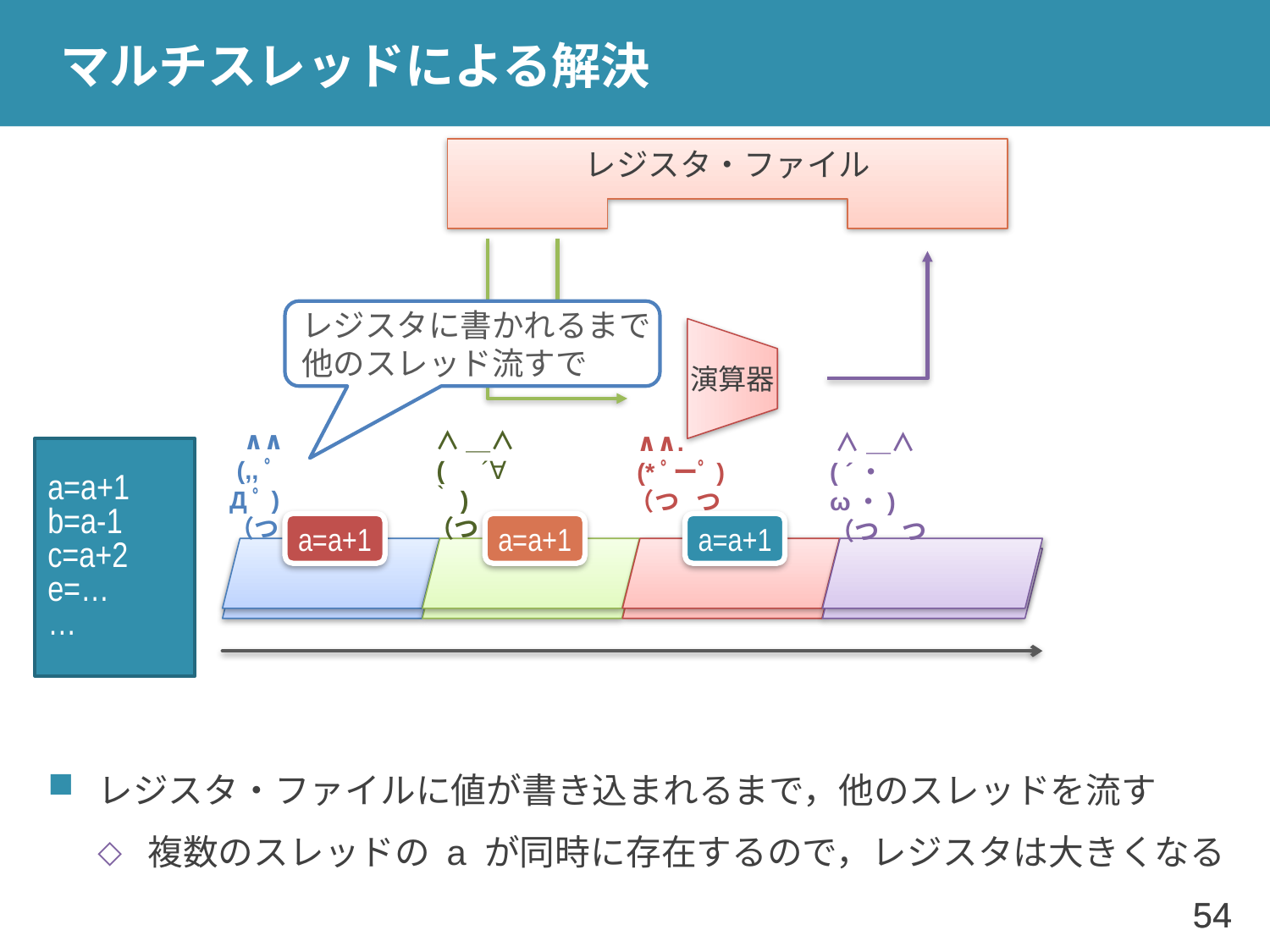

# マルチスレッドによる解決
レジスタ・ファイル

レジスタに書かれるまで
他のスレッド流すで
演算器
  ∧∧
 (,,ﾟДﾟ)
（つ   つ
 ∧＿∧
 (　´∀｀)
（つ    つ
 ∧∧.
 (*ﾟーﾟ)（つ   つ
 ∧＿∧
( ´・ω・)（つ    つ
a=a+1
b=a-1
c=a+2
e=…
…
a++
a++
a=a+1
a=a+1
a=a+1

レジスタ・ファイルに値が書き込まれるまで，他のスレッドを流す
複数のスレッドの a が同時に存在するので，レジスタは大きくなる